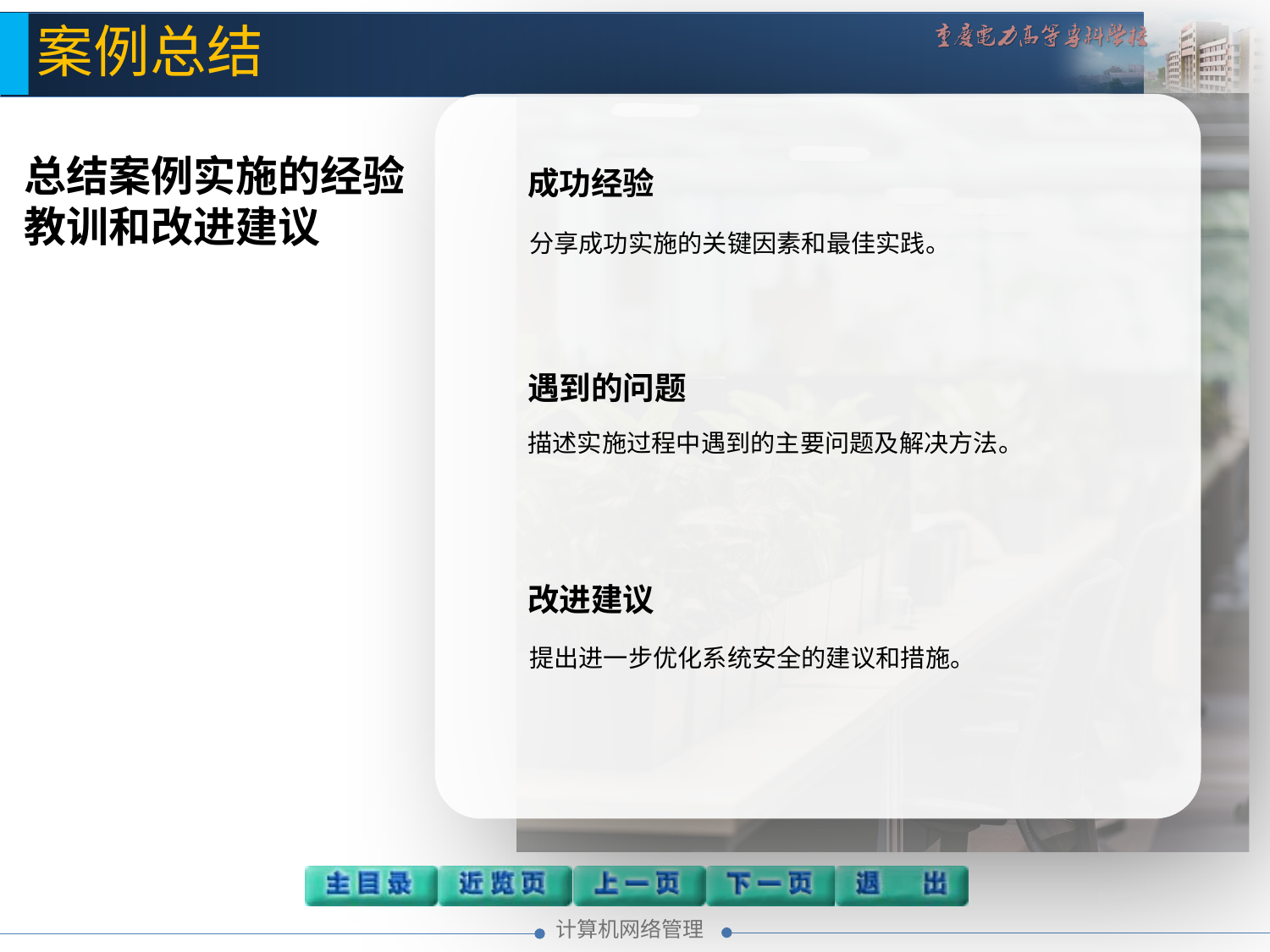

案例总结

成功经验
总结案例实施的经验教训和改进建议
分享成功实施的关键因素和最佳实践。
遇到的问题
描述实施过程中遇到的主要问题及解决方法。
改进建议
提出进一步优化系统安全的建议和措施。